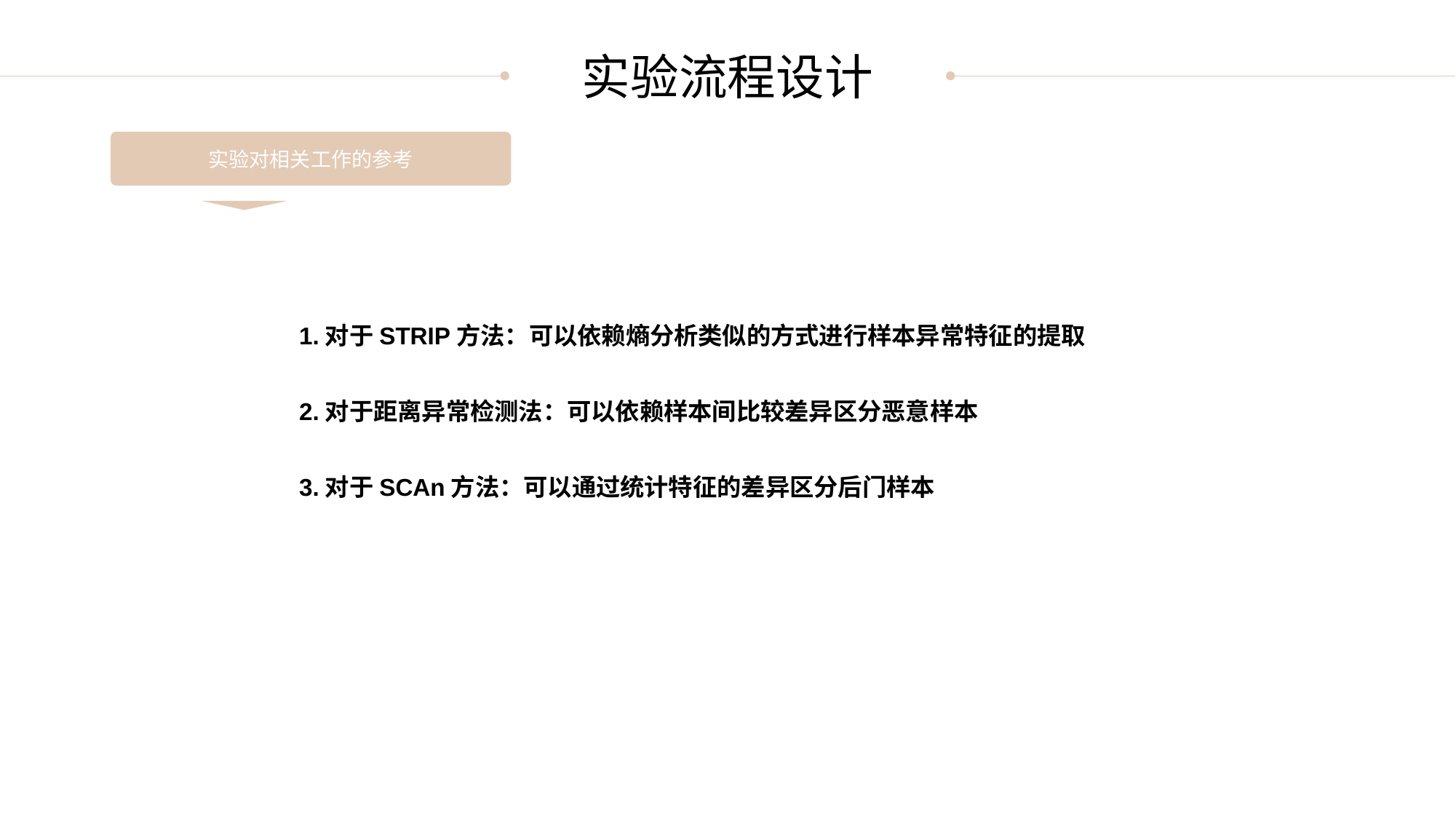

实验流程设计
实验对相关工作的参考

1.对于STRIP方法：可以依赖熵分析类似的方式进行样本异常特征的提取

2.对于距离异常检测法：可以依赖样本间比较差异区分恶意样本

3.对于SCAn方法：可以通过统计特征的差异区分后门样本